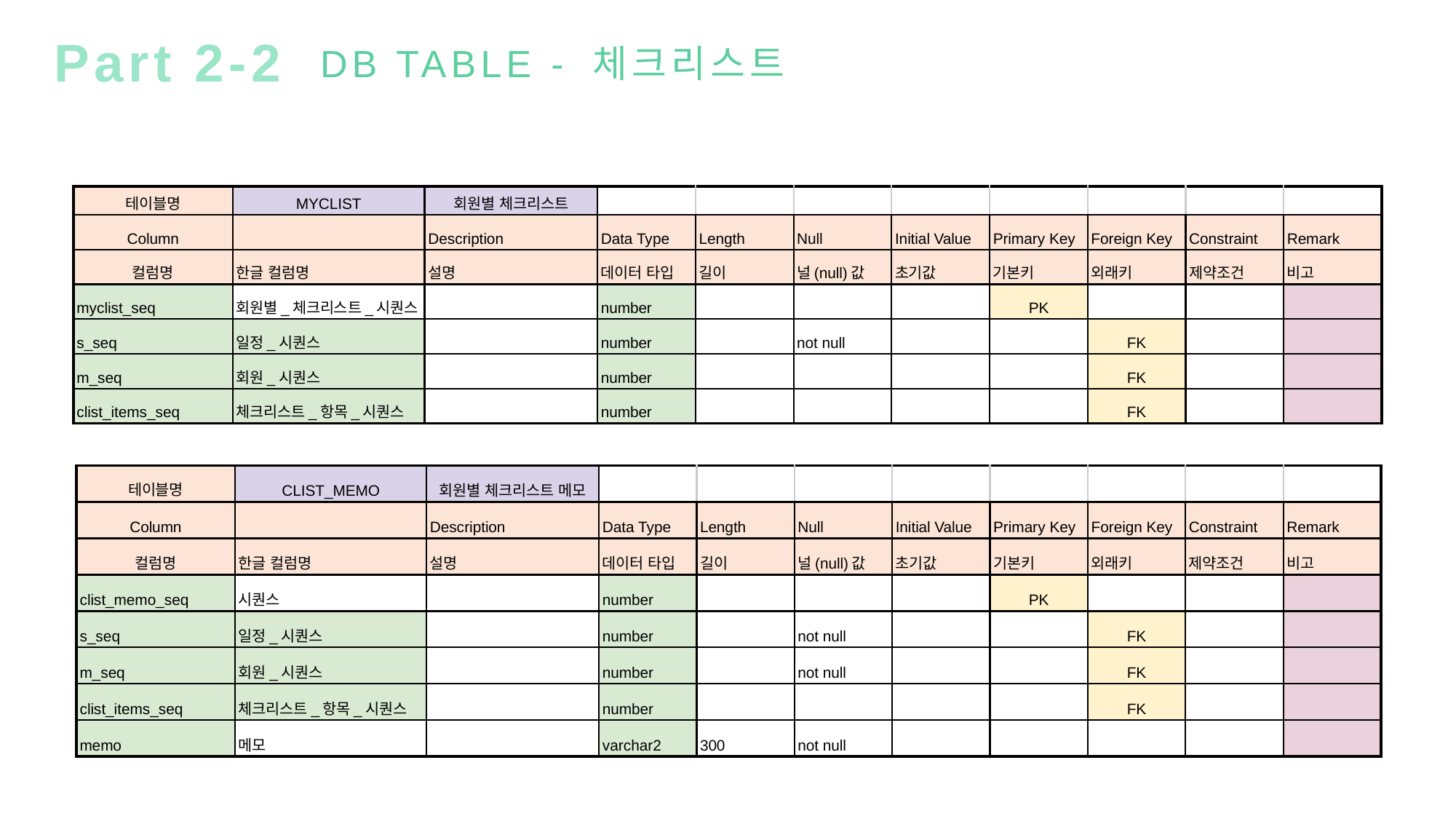

Part 2-2
DB TABLE - 체크리스트
| 테이블명 | MYCLIST | 회원별 체크리스트 |  |  |  |  |  |  |  |  |
| --- | --- | --- | --- | --- | --- | --- | --- | --- | --- | --- |
| Column |  | Description | Data Type | Length | Null | Initial Value | Primary Key | Foreign Key | Constraint | Remark |
| 컬럼명 | 한글 컬럼명 | 설명 | 데이터 타입 | 길이 | 널(null)값 | 초기값 | 기본키 | 외래키 | 제약조건 | 비고 |
| myclist\_seq | 회원별\_체크리스트\_시퀀스 |  | number |  |  |  | PK |  |  |  |
| s\_seq | 일정\_시퀀스 |  | number |  | not null |  |  | FK |  |  |
| m\_seq | 회원\_시퀀스 |  | number |  |  |  |  | FK |  |  |
| clist\_items\_seq | 체크리스트\_항목\_시퀀스 |  | number |  |  |  |  | FK |  |  |
| 테이블명 | CLIST\_MEMO | 회원별 체크리스트 메모 |  |  |  |  |  |  |  |  |
| --- | --- | --- | --- | --- | --- | --- | --- | --- | --- | --- |
| Column |  | Description | Data Type | Length | Null | Initial Value | Primary Key | Foreign Key | Constraint | Remark |
| 컬럼명 | 한글 컬럼명 | 설명 | 데이터 타입 | 길이 | 널(null)값 | 초기값 | 기본키 | 외래키 | 제약조건 | 비고 |
| clist\_memo\_seq | 시퀀스 |  | number |  |  |  | PK |  |  |  |
| s\_seq | 일정\_시퀀스 |  | number |  | not null |  |  | FK |  |  |
| m\_seq | 회원\_시퀀스 |  | number |  | not null |  |  | FK |  |  |
| clist\_items\_seq | 체크리스트\_항목\_시퀀스 |  | number |  |  |  |  | FK |  |  |
| memo | 메모 |  | varchar2 | 300 | not null |  |  |  |  |  |